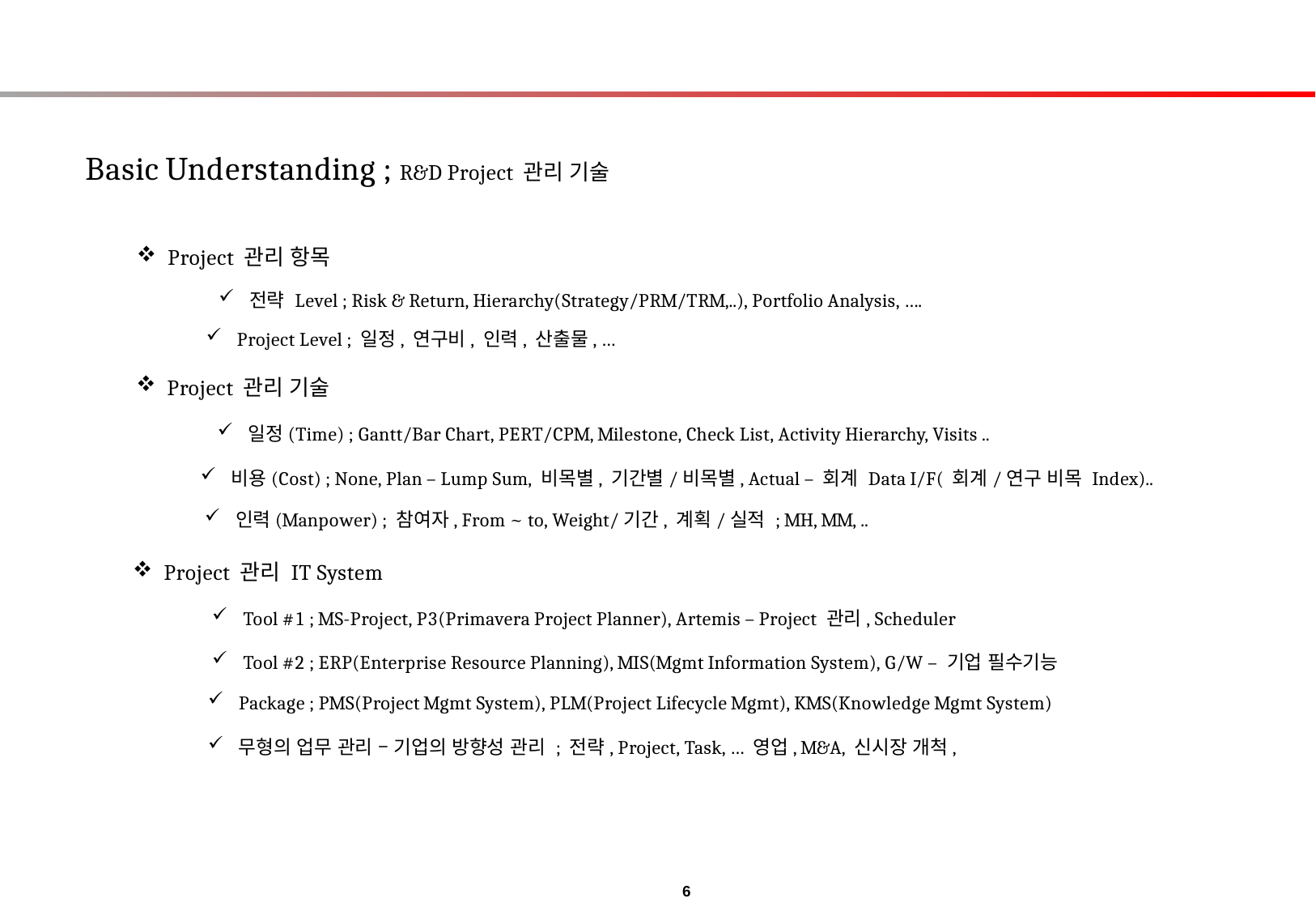

Basic Understanding ; R&D Project 관리 기술
Project 관리 항목
전략 Level ; Risk & Return, Hierarchy(Strategy/PRM/TRM,..), Portfolio Analysis, ….
Project Level ; 일정, 연구비, 인력, 산출물, …
Project 관리 기술
일정(Time) ; Gantt/Bar Chart, PERT/CPM, Milestone, Check List, Activity Hierarchy, Visits ..
비용(Cost) ; None, Plan – Lump Sum, 비목별, 기간별/비목별, Actual – 회계 Data I/F( 회계/연구 비목 Index)..
인력(Manpower) ; 참여자, From ~ to, Weight/기간, 계획/실적 ; MH, MM, ..
Project 관리 IT System
Tool #1 ; MS-Project, P3(Primavera Project Planner), Artemis – Project 관리, Scheduler
Tool #2 ; ERP(Enterprise Resource Planning), MIS(Mgmt Information System), G/W – 기업 필수기능
Package ; PMS(Project Mgmt System), PLM(Project Lifecycle Mgmt), KMS(Knowledge Mgmt System)
무형의 업무 관리 – 기업의 방향성 관리 ; 전략, Project, Task, … 영업, M&A, 신시장 개척,
6